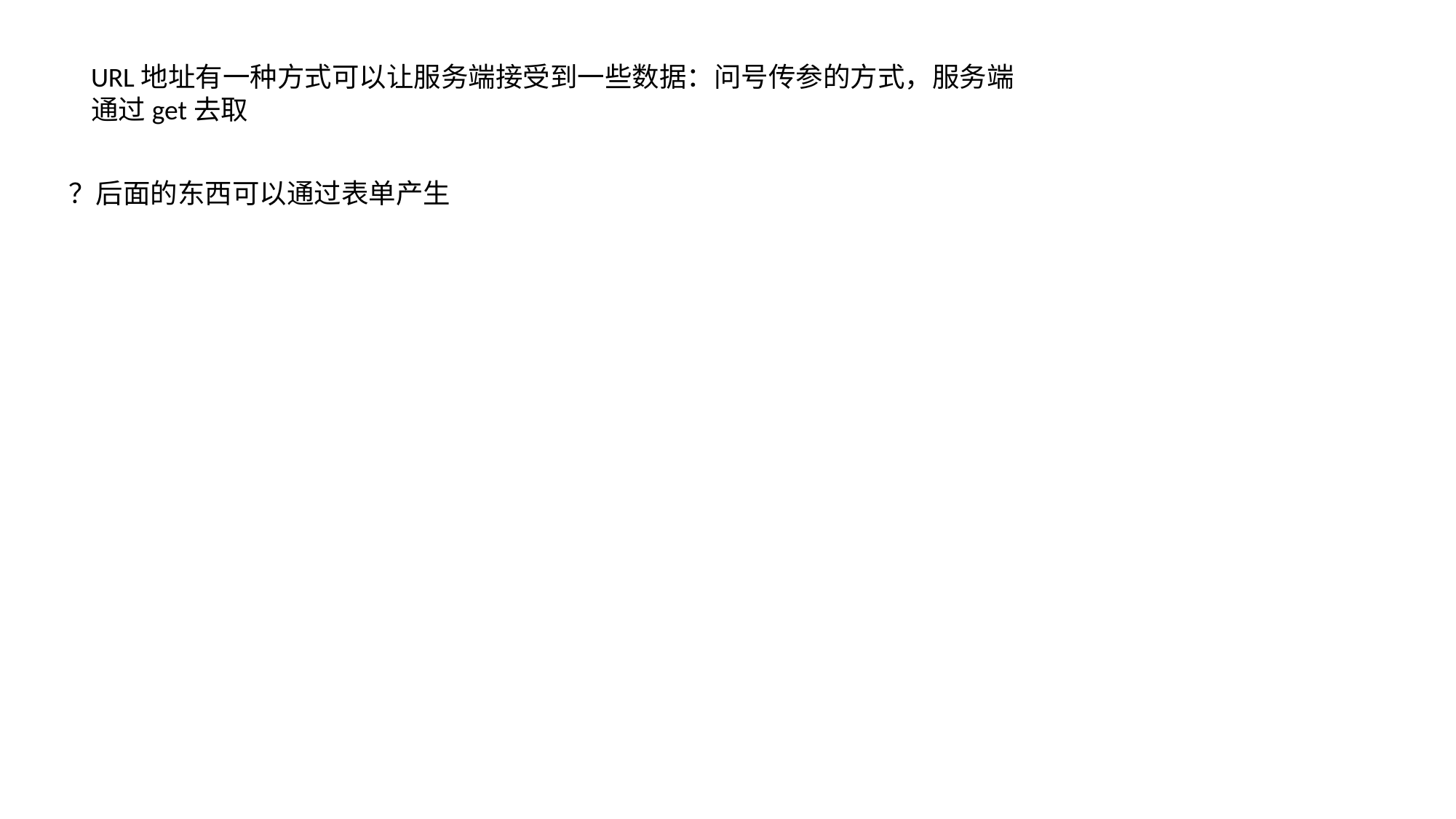

URL地址有一种方式可以让服务端接受到一些数据：问号传参的方式，服务端通过get去取
？后面的东西可以通过表单产生